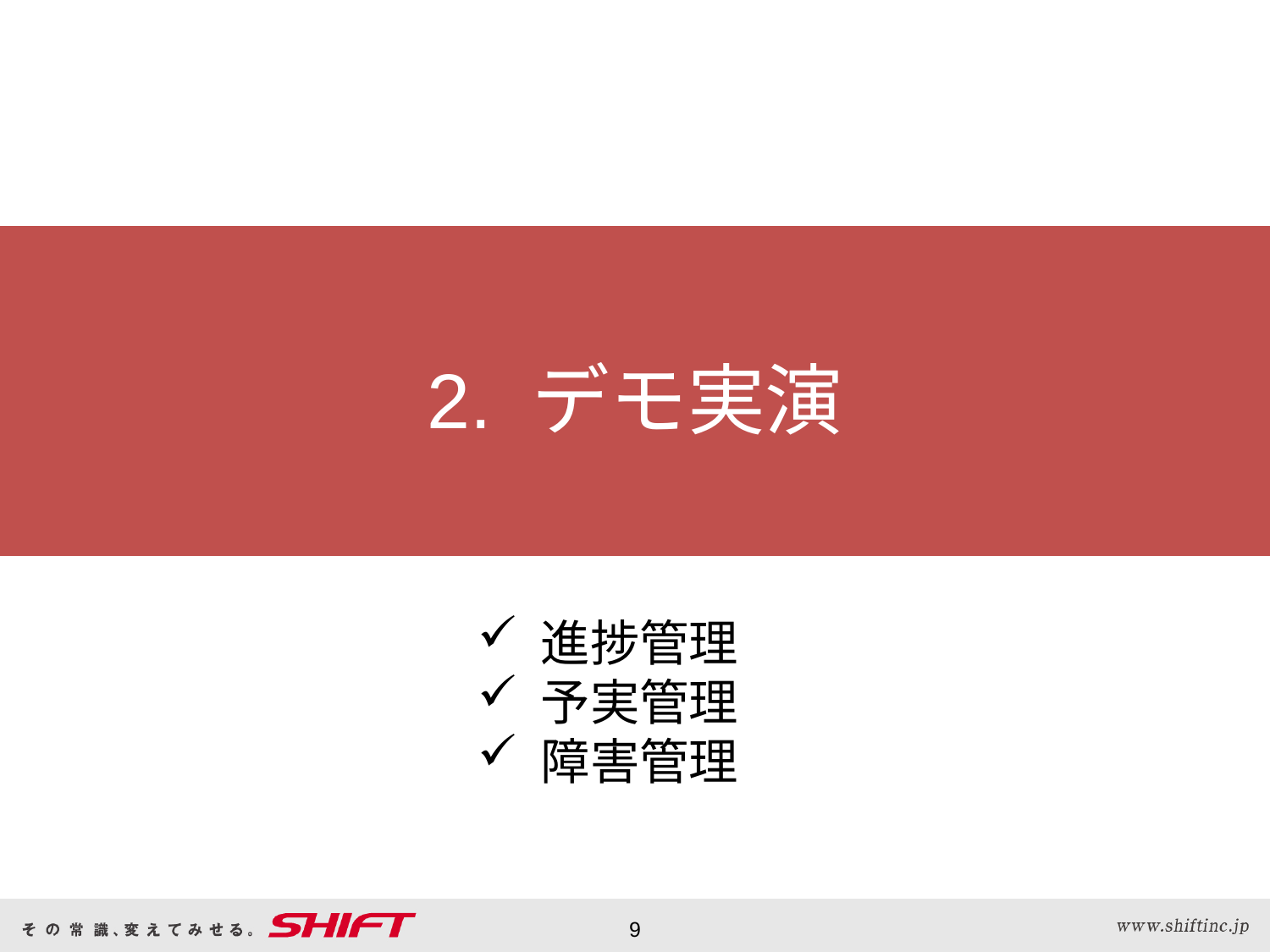

# 2. デモ実演
進捗管理
予実管理
障害管理
9